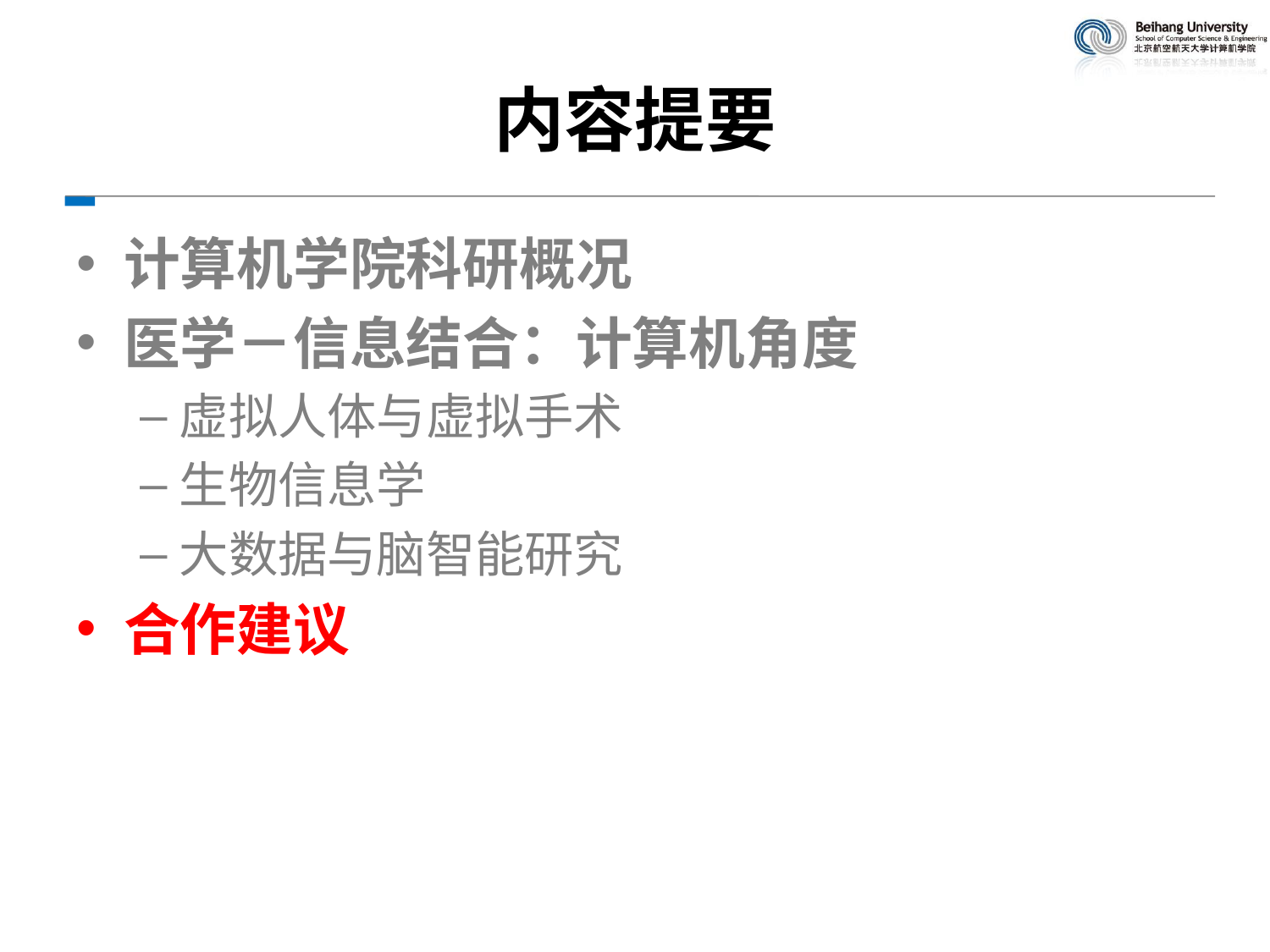

# 内容提要
计算机学院科研概况
医学－信息结合：计算机角度
虚拟人体与虚拟手术
生物信息学
大数据与脑智能研究
合作建议